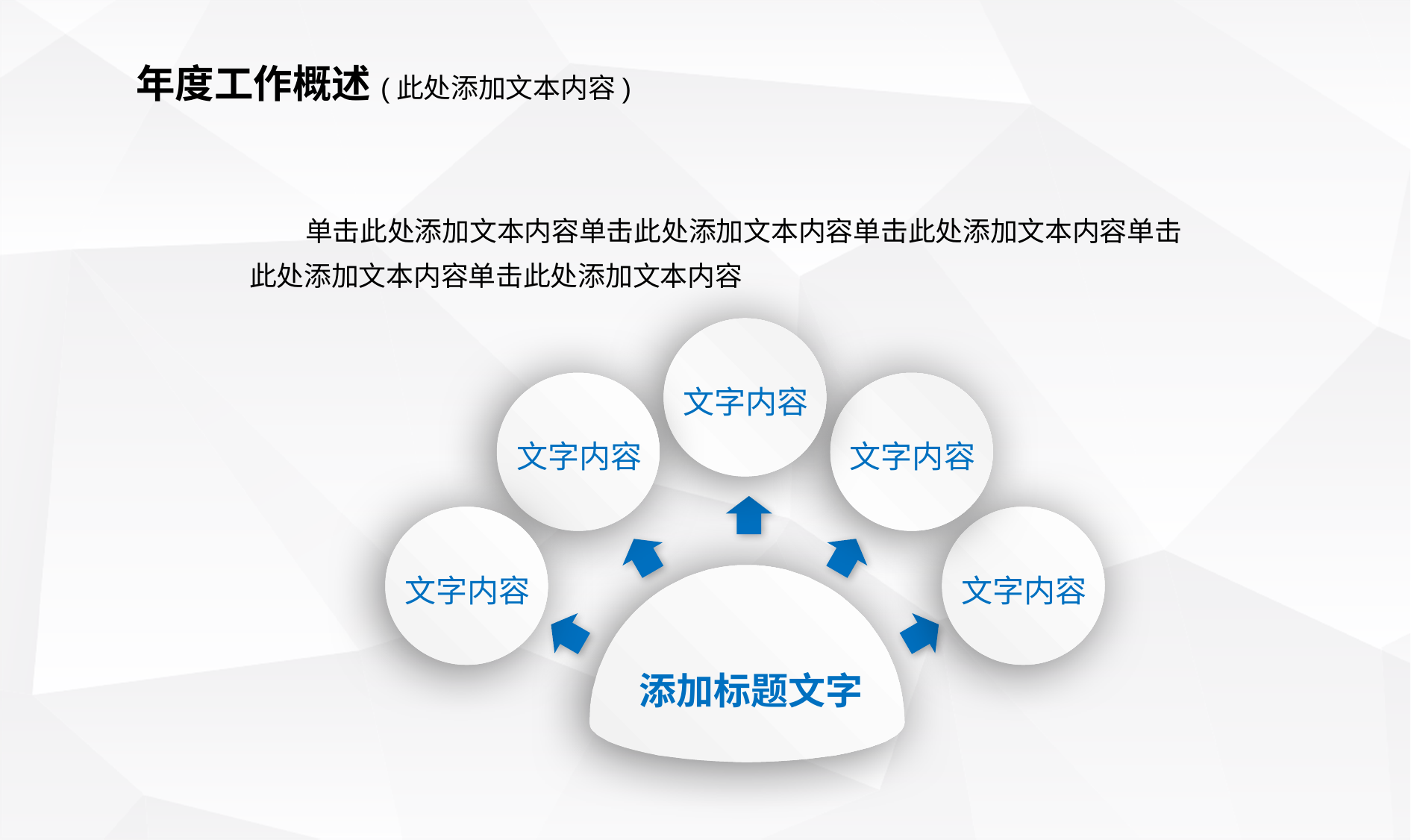

年度工作概述(此处添加文本内容)
单击此处添加文本内容单击此处添加文本内容单击此处添加文本内容单击此处添加文本内容单击此处添加文本内容

文字内容

文字内容

文字内容

文字内容

文字内容

添加标题文字